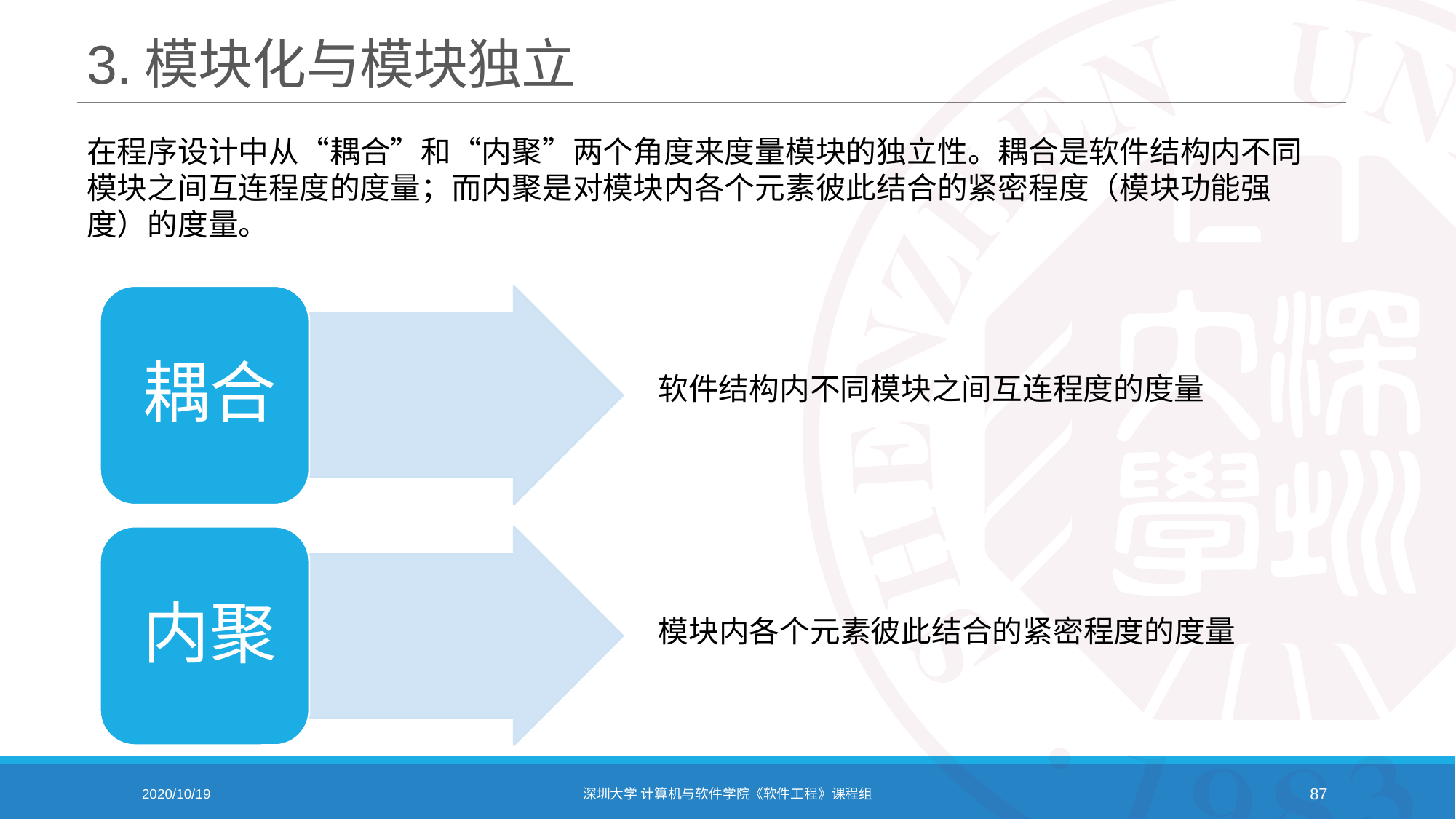

# 3.模块化与模块独立
在程序设计中从“耦合”和“内聚”两个角度来度量模块的独立性。耦合是软件结构内不同模块之间互连程度的度量；而内聚是对模块内各个元素彼此结合的紧密程度（模块功能强度）的度量。
耦合
内聚
软件结构内不同模块之间互连程度的度量
模块内各个元素彼此结合的紧密程度的度量
2020/10/19
深圳大学 计算机与软件学院《软件工程》课程组
87